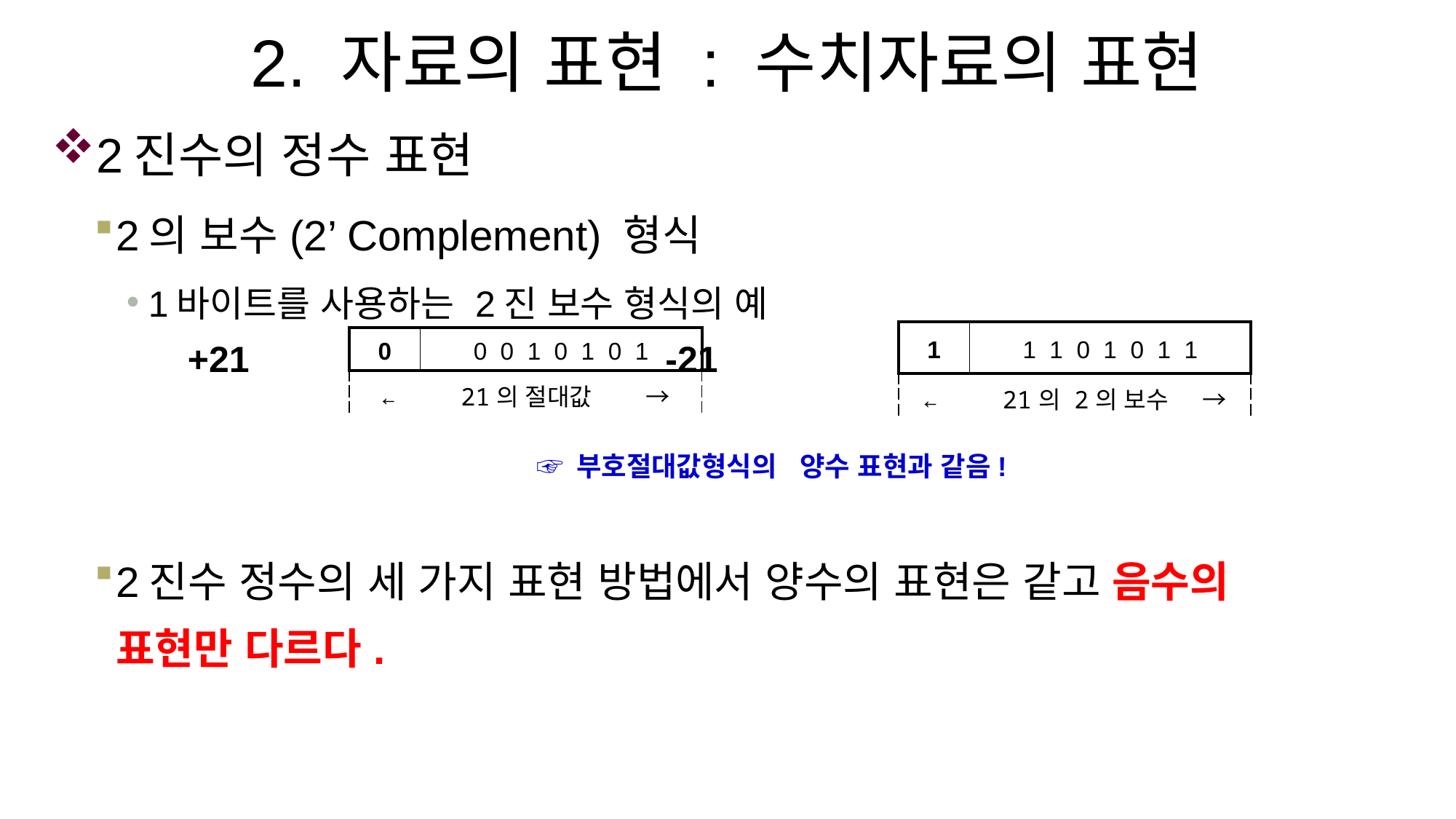

# 2. 자료의 표현 : 수치자료의 표현
2진수의 정수 표현
2의 보수(2’ Complement) 형식
1바이트를 사용하는 2진 보수 형식의 예
      +21                                         -21

2진수 정수의 세 가지 표현 방법에서 양수의 표현은 같고 음수의
표현만 다르다.
| 1 | 1  1  0  1  0  1  1 |
| --- | --- |
| ←  21의 2의 보수     → |  |
| 0 | 0  0  1  0  1  0  1 |
| --- | --- |
| ←  21의 절대값      → |  |
☞ 부호절대값형식의   양수 표현과 같음!